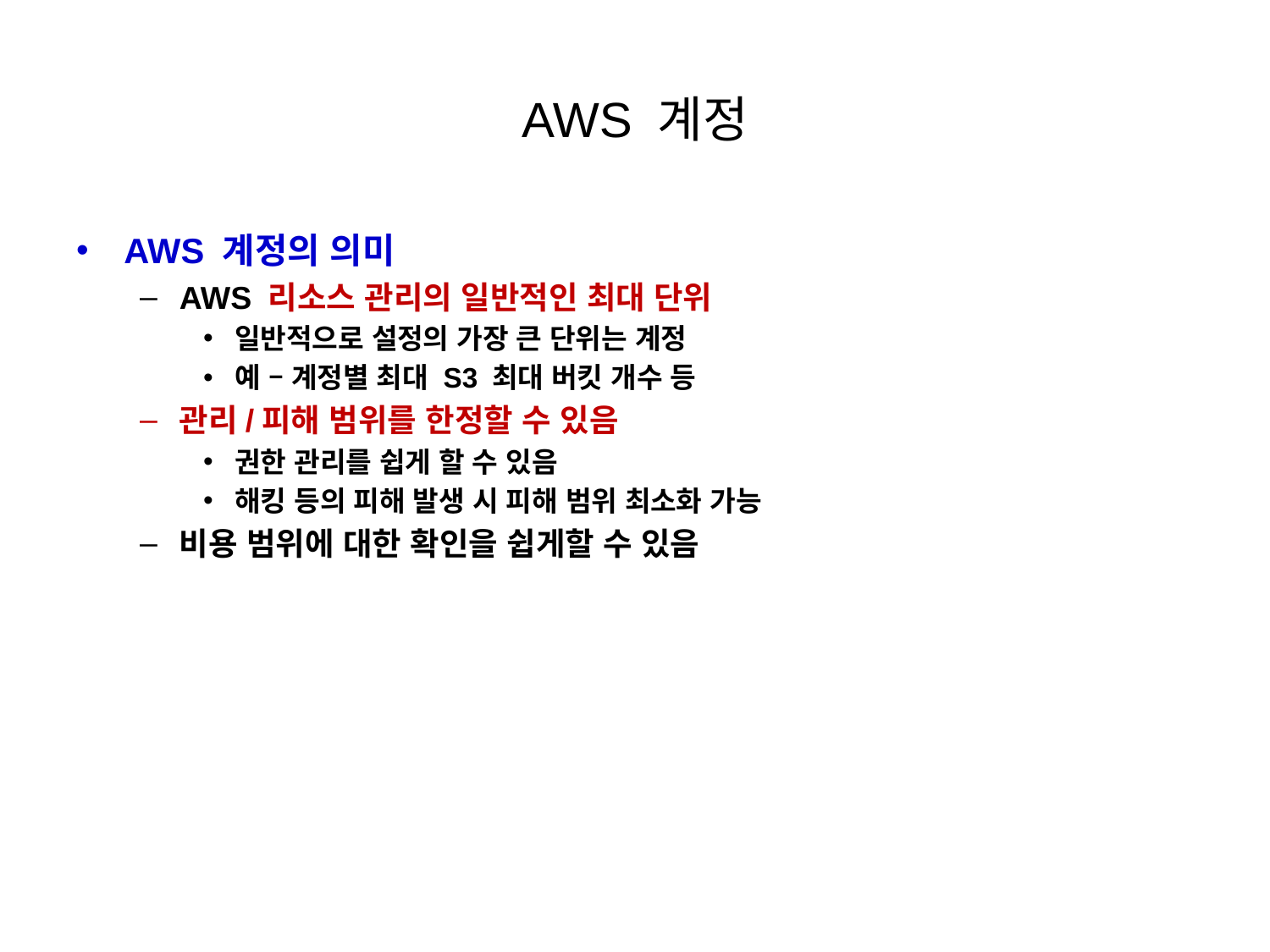

# AWS 계정
AWS 계정의 의미
AWS 리소스 관리의 일반적인 최대 단위
일반적으로 설정의 가장 큰 단위는 계정
예 – 계정별 최대 S3 최대 버킷 개수 등
관리/피해 범위를 한정할 수 있음
권한 관리를 쉽게 할 수 있음
해킹 등의 피해 발생 시 피해 범위 최소화 가능
비용 범위에 대한 확인을 쉽게할 수 있음